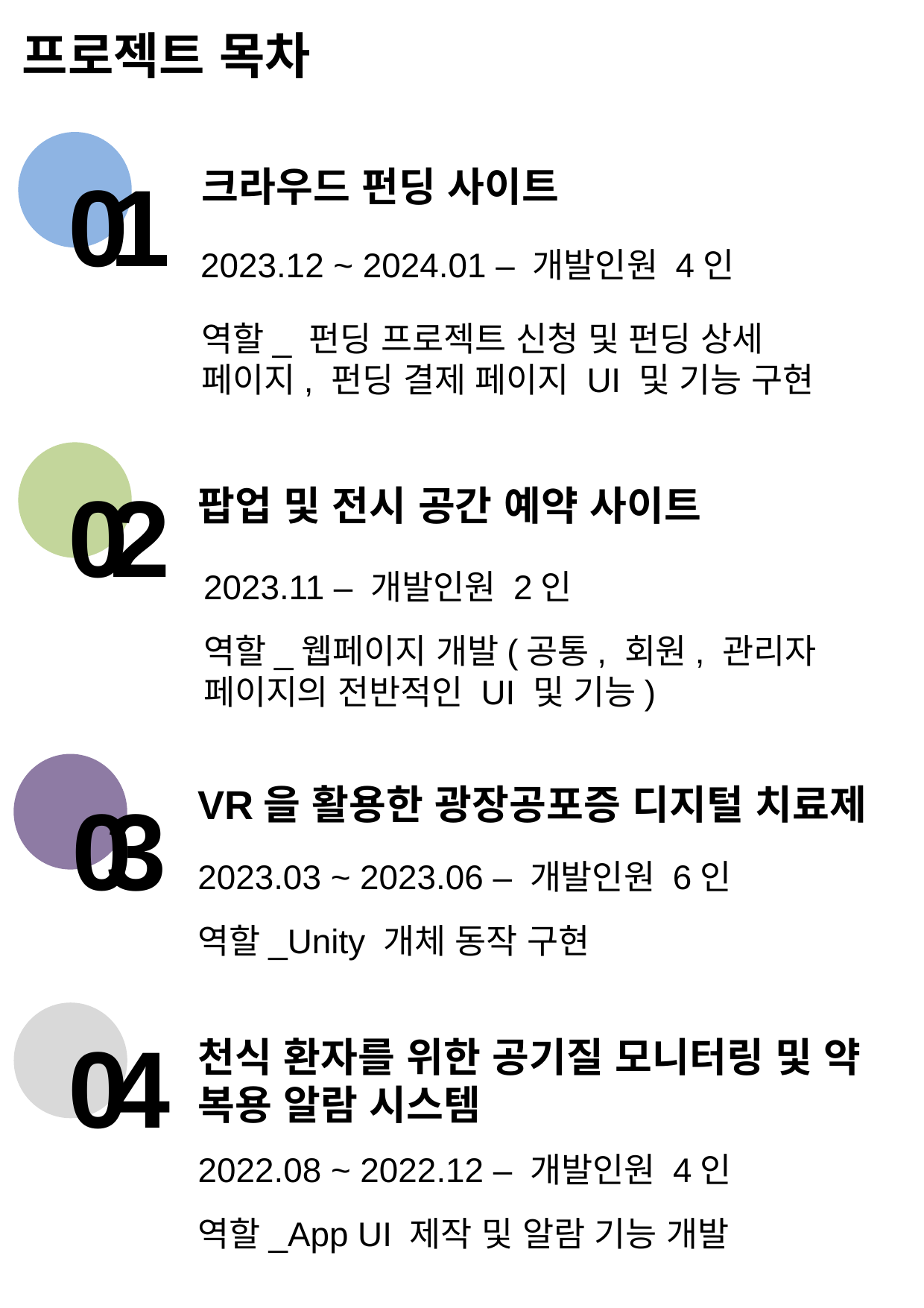

프로젝트 목차

0  1
역할_ 펀딩 프로젝트 신청 및 펀딩 상세 페이지, 펀딩 결제 페이지 UI 및 기능 구현
크라우드 펀딩 사이트
2023.12 ~ 2024.01 – 개발인원 4인

0  2
팝업 및 전시 공간 예약 사이트

2023.11 – 개발인원 2인
역할_웹페이지 개발(공통, 회원, 관리자 페이지의 전반적인 UI 및 기능)

VR을 활용한 광장공포증 디지털 치료제
03
2023.03 ~ 2023.06 – 개발인원 6인
역할_Unity 개체 동작 구현

0  4
천식 환자를 위한 공기질 모니터링 및 약 복용 알람 시스템
2022.08 ~ 2022.12 – 개발인원 4인
역할_App UI 제작 및 알람 기능 개발